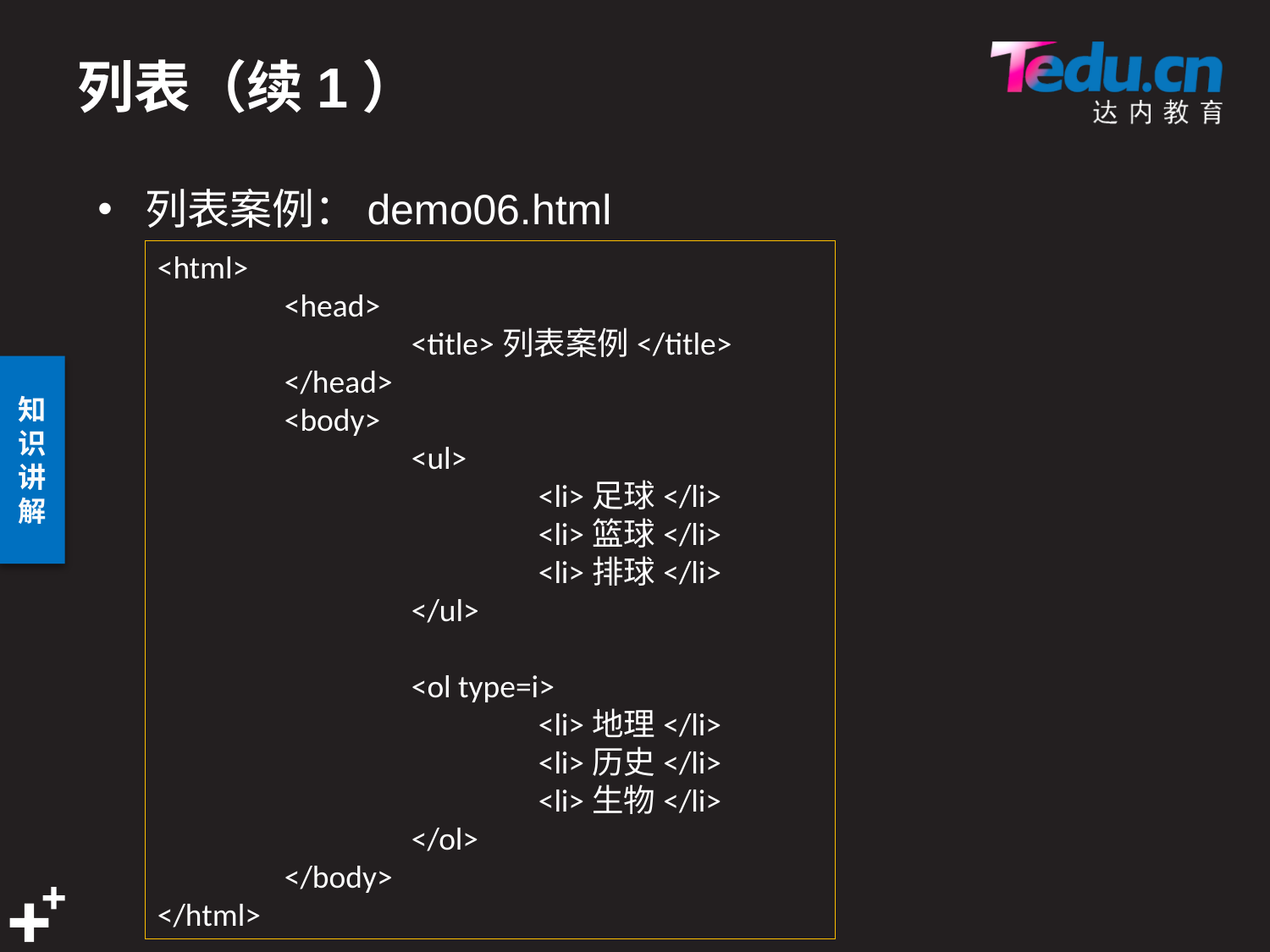

# 列表（续1）
列表案例：demo06.html
<html>
	<head>
		<title>列表案例</title>
	</head>
	<body>
		<ul>
			<li>足球</li>
			<li>篮球</li>
			<li>排球</li>
		</ul>

		<ol type=i>
			<li>地理</li>
			<li>历史</li>
			<li>生物</li>
		</ol>
	</body>
</html>